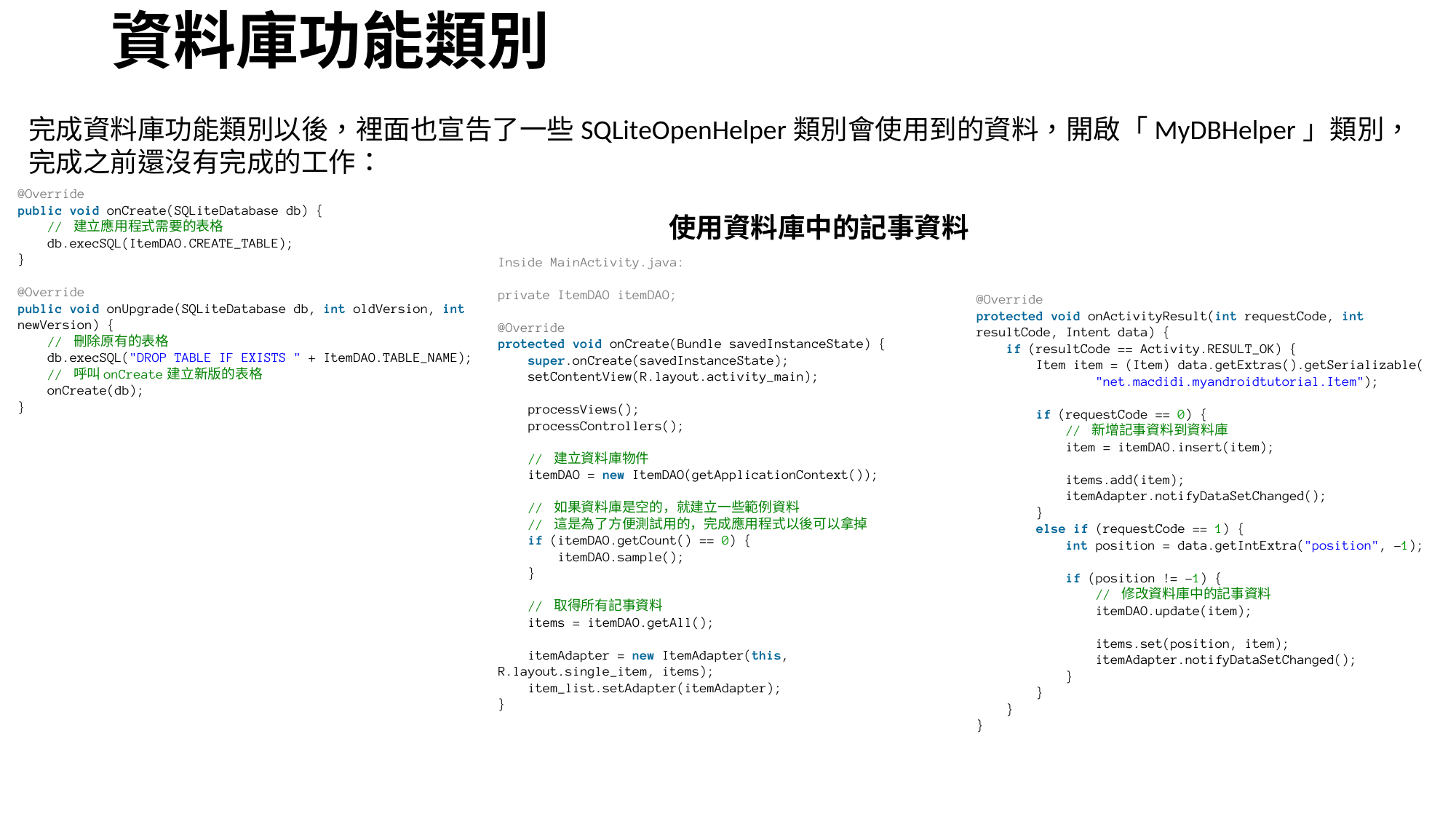

# 資料庫功能類別
完成資料庫功能類別以後，裡面也宣告了一些SQLiteOpenHelper類別會使用到的資料，開啟「MyDBHelper」類別，完成之前還沒有完成的工作：
@Override
public void onCreate(SQLiteDatabase db) {
    // 建立應用程式需要的表格
    db.execSQL(ItemDAO.CREATE_TABLE);
}

@Override
public void onUpgrade(SQLiteDatabase db, int oldVersion, int newVersion) {
    // 刪除原有的表格
    db.execSQL("DROP TABLE IF EXISTS " + ItemDAO.TABLE_NAME);
    // 呼叫onCreate建立新版的表格
    onCreate(db);
}
使用資料庫中的記事資料
Inside MainActivity.java:

private ItemDAO itemDAO;

@Override
protected void onCreate(Bundle savedInstanceState) {
    super.onCreate(savedInstanceState);
    setContentView(R.layout.activity_main);

    processViews();
    processControllers();

    // 建立資料庫物件
    itemDAO = new ItemDAO(getApplicationContext());

    // 如果資料庫是空的，就建立一些範例資料
    // 這是為了方便測試用的，完成應用程式以後可以拿掉
    if (itemDAO.getCount() == 0) {
        itemDAO.sample();
    }

    // 取得所有記事資料
    items = itemDAO.getAll();

    itemAdapter = new ItemAdapter(this, R.layout.single_item, items);
    item_list.setAdapter(itemAdapter);
}
@Override
protected void onActivityResult(int requestCode, int resultCode, Intent data) {
    if (resultCode == Activity.RESULT_OK) {
        Item item = (Item) data.getExtras().getSerializable(
                "net.macdidi.myandroidtutorial.Item");

        if (requestCode == 0) {
            // 新增記事資料到資料庫
            item = itemDAO.insert(item);

            items.add(item);
            itemAdapter.notifyDataSetChanged();
        }
        else if (requestCode == 1) {
            int position = data.getIntExtra("position", -1);

            if (position != -1) {
                // 修改資料庫中的記事資料
                itemDAO.update(item);

                items.set(position, item);
                itemAdapter.notifyDataSetChanged();
            }
        }
    }
}